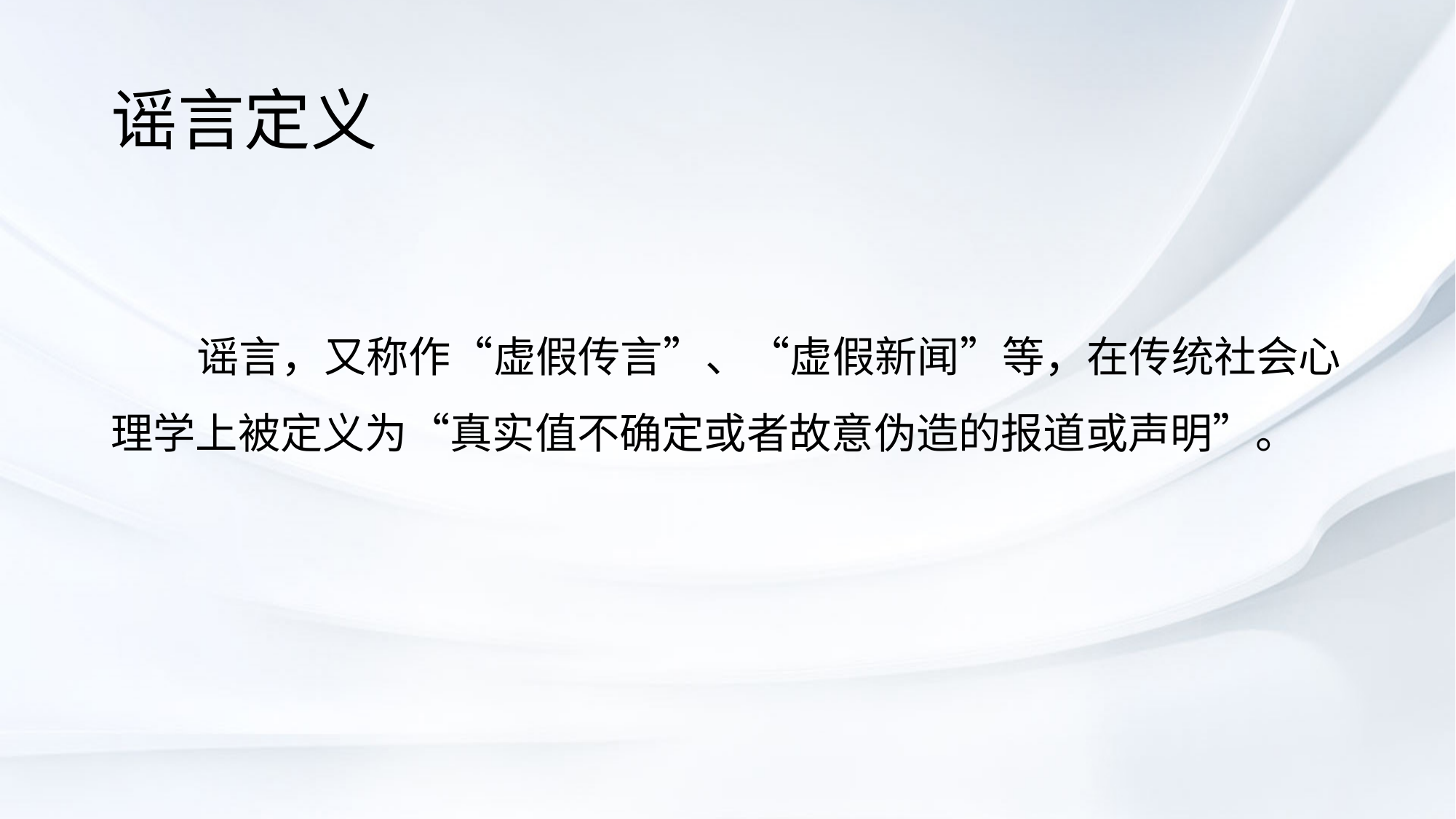

# 谣言定义
        谣言，又称作“虚假传言”、“虚假新闻”等，在传统社会心理学上被定义为“真实值不确定或者故意伪造的报道或声明”。